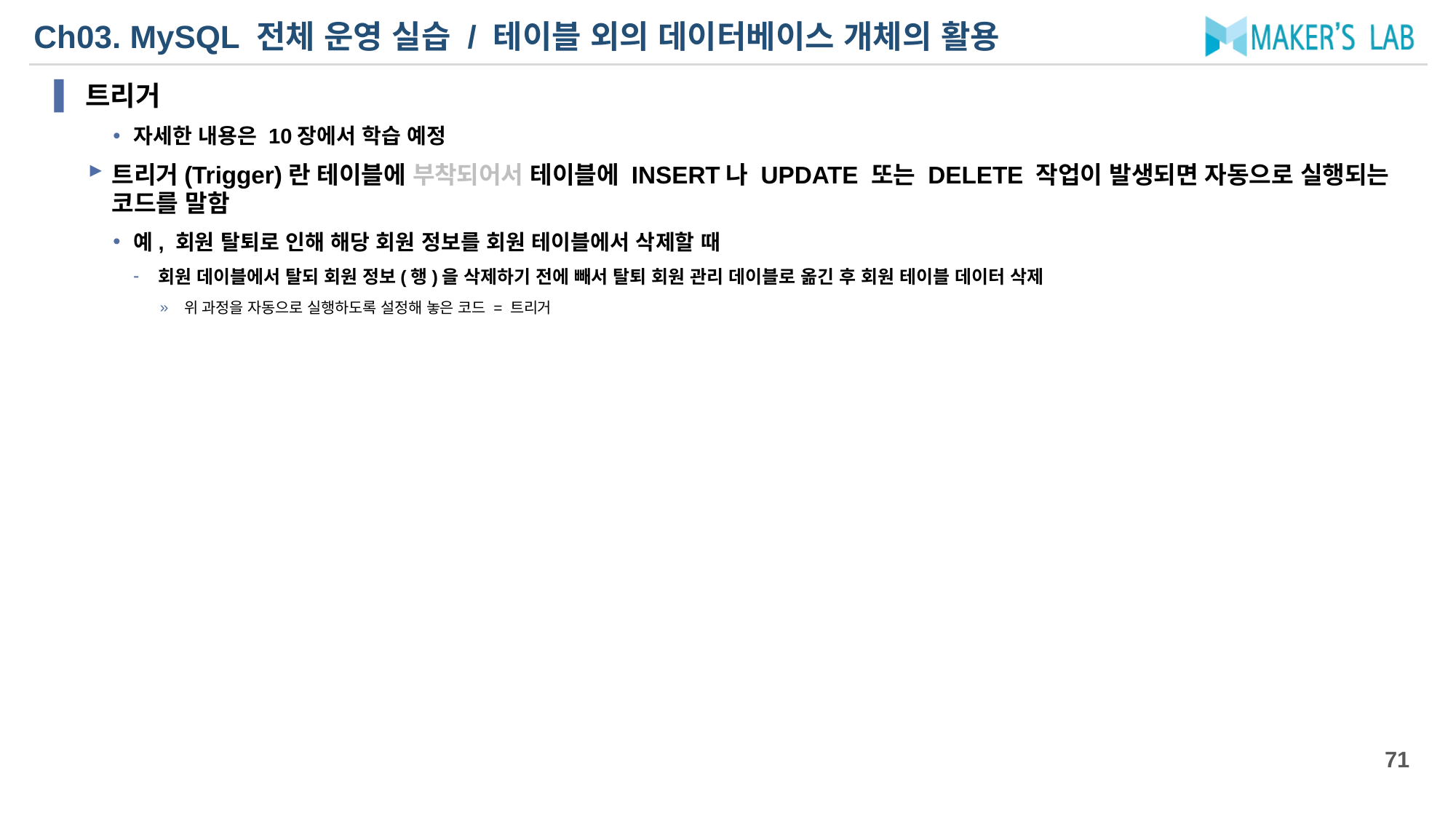

# Ch03. MySQL 전체 운영 실습 / 테이블 외의 데이터베이스 개체의 활용
트리거
자세한 내용은 10장에서 학습 예정
트리거(Trigger)란 테이블에 부착되어서 테이블에 INSERT나 UPDATE 또는 DELETE 작업이 발생되면 자동으로 실행되는 코드를 말함
예, 회원 탈퇴로 인해 해당 회원 정보를 회원 테이블에서 삭제할 때
회원 데이블에서 탈되 회원 정보(행)을 삭제하기 전에 빼서 탈퇴 회원 관리 데이블로 옮긴 후 회원 테이블 데이터 삭제
위 과정을 자동으로 실행하도록 설정해 놓은 코드 = 트리거

71